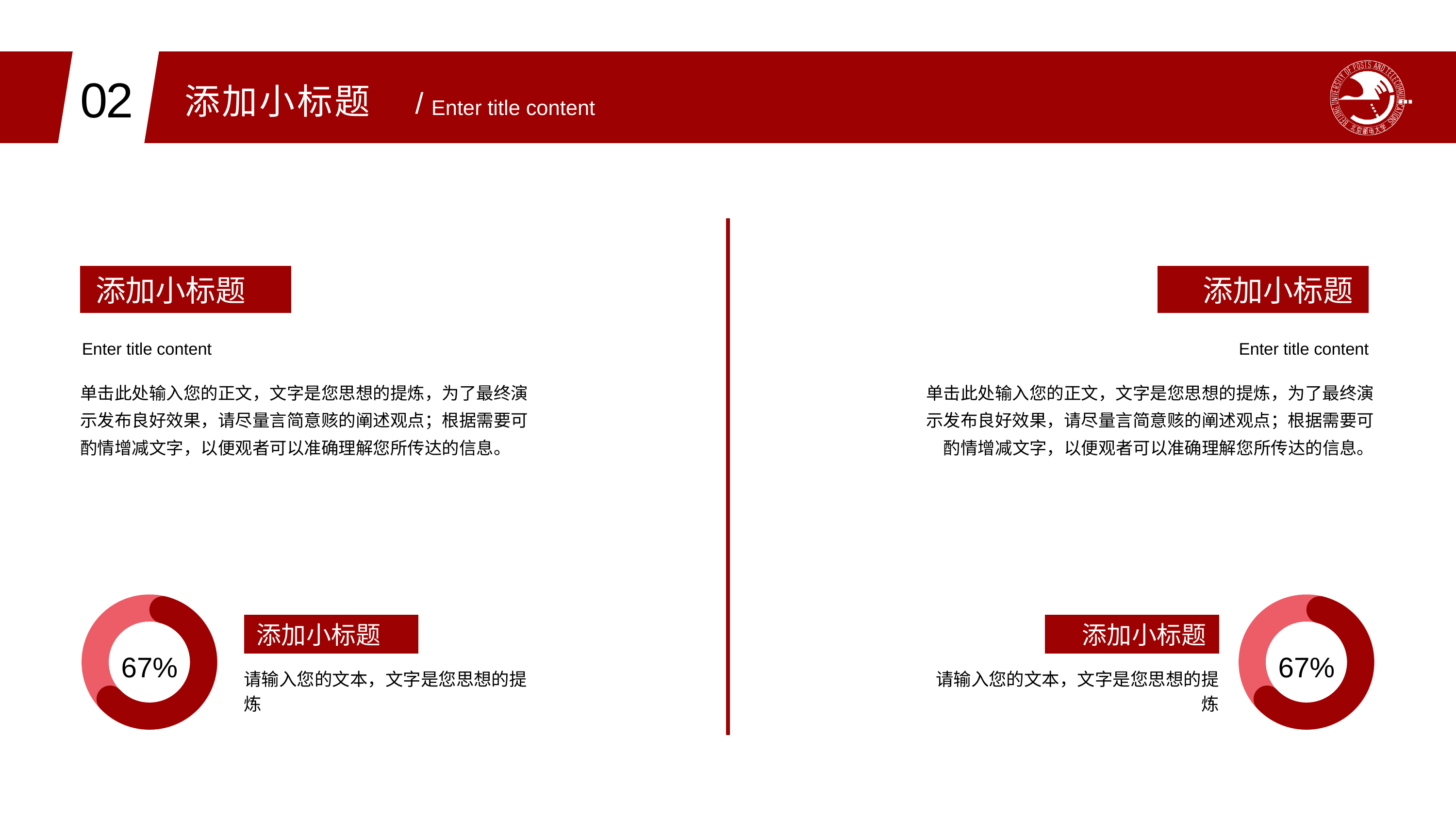

02

添加小标题
···
/
Enter title content
添加小标题
添加小标题

Enter title content
Enter title content
单击此处输入您的正文，文字是您思想的提炼，为了最终演示发布良好效果，请尽量言简意赅的阐述观点；根据需要可酌情增减文字，以便观者可以准确理解您所传达的信息。
单击此处输入您的正文，文字是您思想的提炼，为了最终演示发布良好效果，请尽量言简意赅的阐述观点；根据需要可酌情增减文字，以便观者可以准确理解您所传达的信息。

67%

67%
添加小标题
添加小标题

请输入您的文本，文字是您思想的提炼
请输入您的文本，文字是您思想的提炼